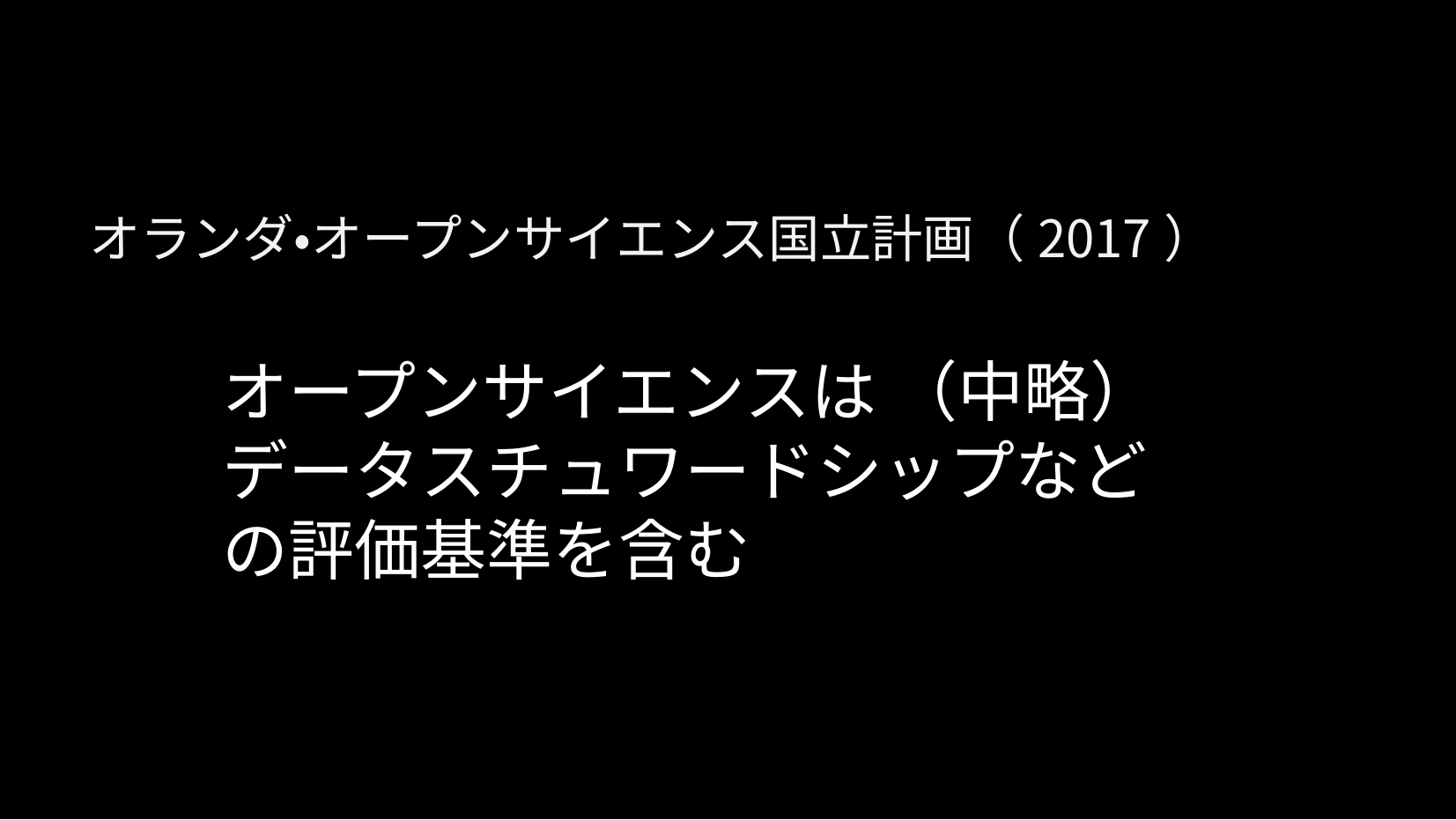

オランダ・オープンサイエンス国立計画（2017）
オープンサイエンスは （中略）データスチュワードシップなどの評価基準を含む